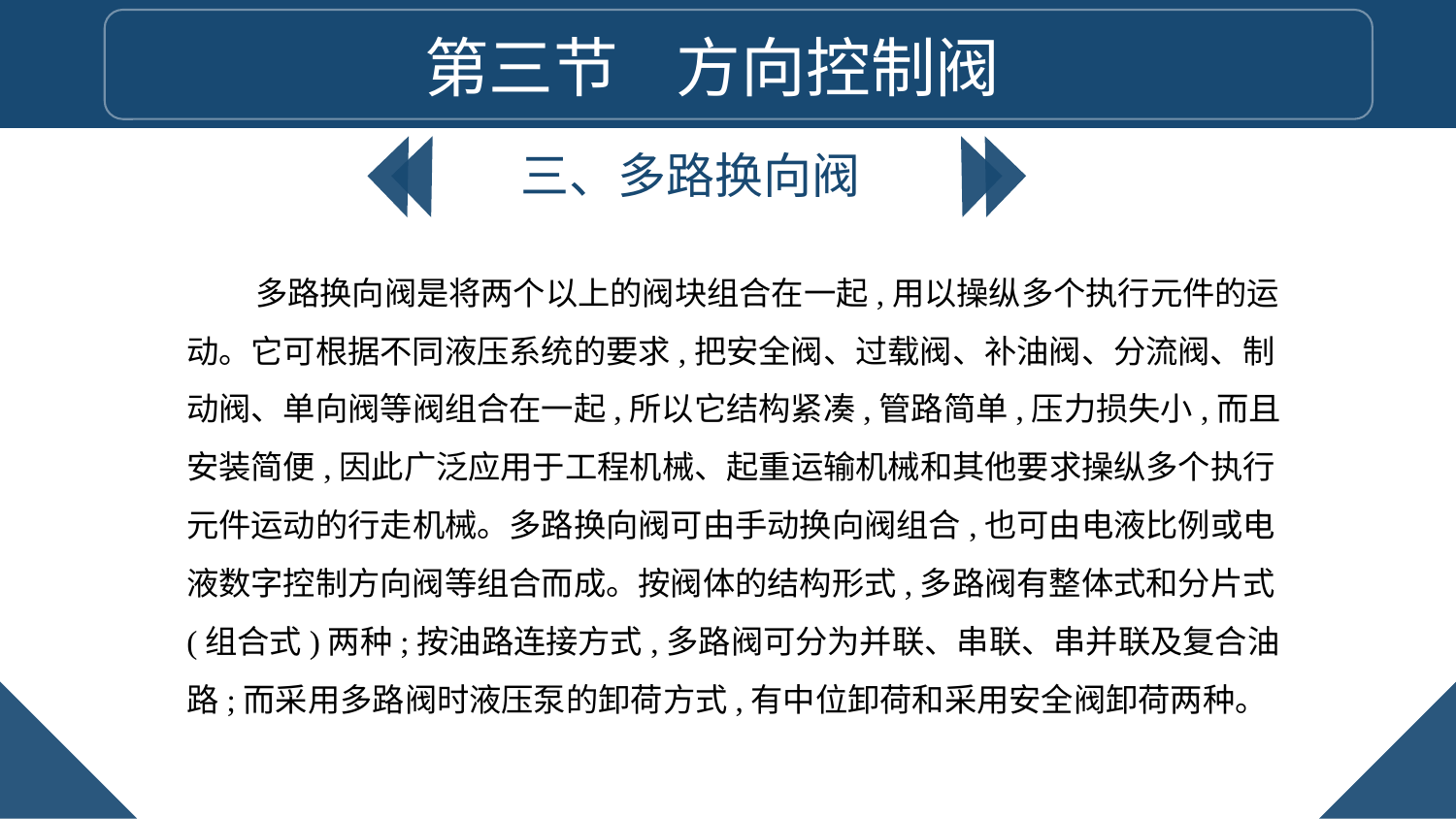

第三节    方向控制阀
三、多路换向阀

多路换向阀是将两个以上的阀块组合在一起,用以操纵多个执行元件的运动。它可根据不同液压系统的要求,把安全阀、过载阀、补油阀、分流阀、制动阀、单向阀等阀组合在一起,所以它结构紧凑,管路简单,压力损失小,而且安装简便,因此广泛应用于工程机械、起重运输机械和其他要求操纵多个执行元件运动的行走机械。多路换向阀可由手动换向阀组合,也可由电液比例或电液数字控制方向阀等组合而成。按阀体的结构形式,多路阀有整体式和分片式(组合式)两种;按油路连接方式,多路阀可分为并联、串联、串并联及复合油路;而采用多路阀时液压泵的卸荷方式,有中位卸荷和采用安全阀卸荷两种。